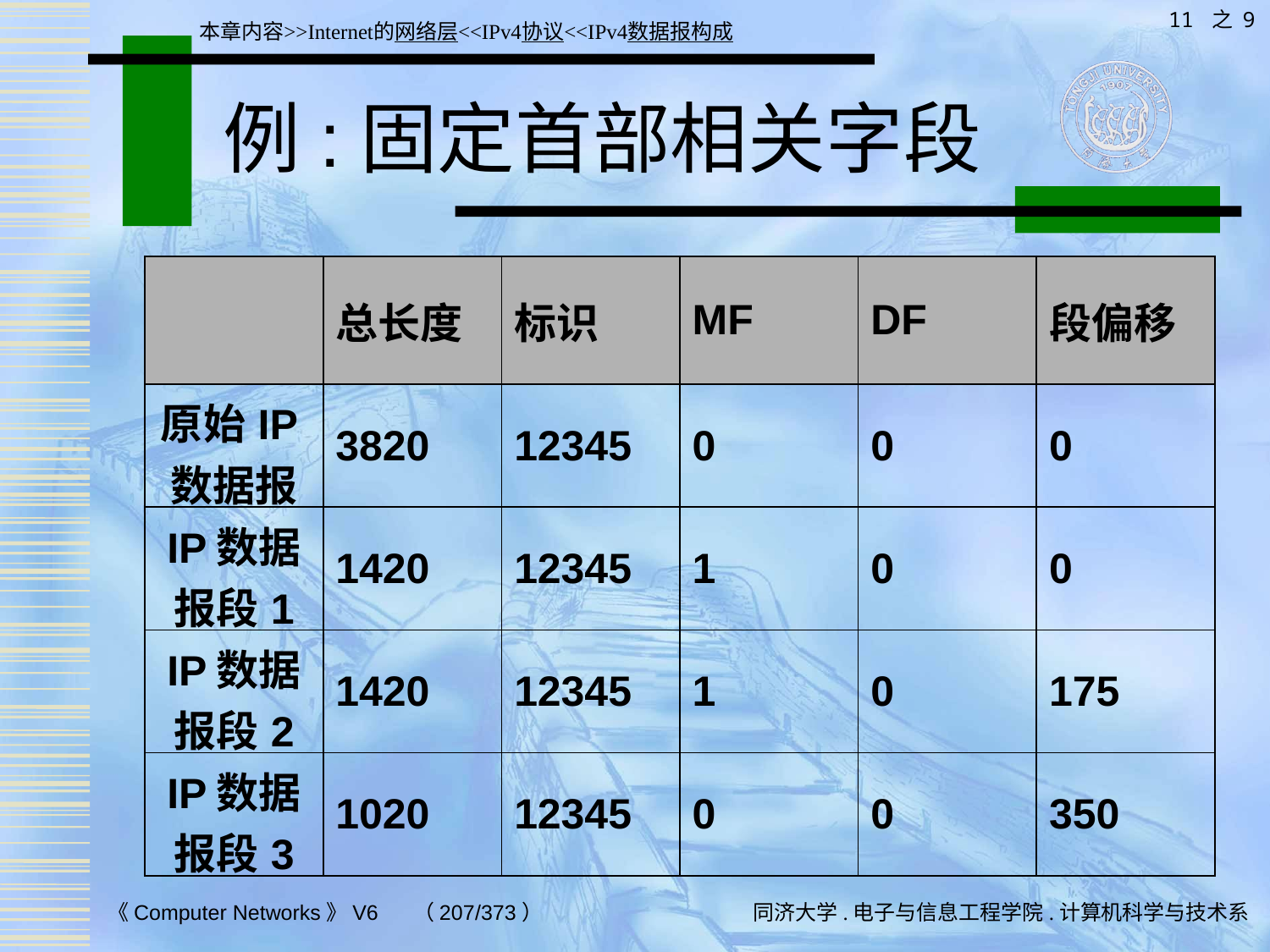

11 之 9
本章内容>>Internet的网络层<<IPv4协议<<IPv4数据报构成
# 例:固定首部相关字段
|  | 总长度 | 标识 | MF | DF | 段偏移 |
| --- | --- | --- | --- | --- | --- |
| 原始IP数据报 | 3820 | 12345 | 0 | 0 | 0 |
| IP数据报段1 | 1420 | 12345 | 1 | 0 | 0 |
| IP数据报段2 | 1420 | 12345 | 1 | 0 | 175 |
| IP数据报段3 | 1020 | 12345 | 0 | 0 | 350 |